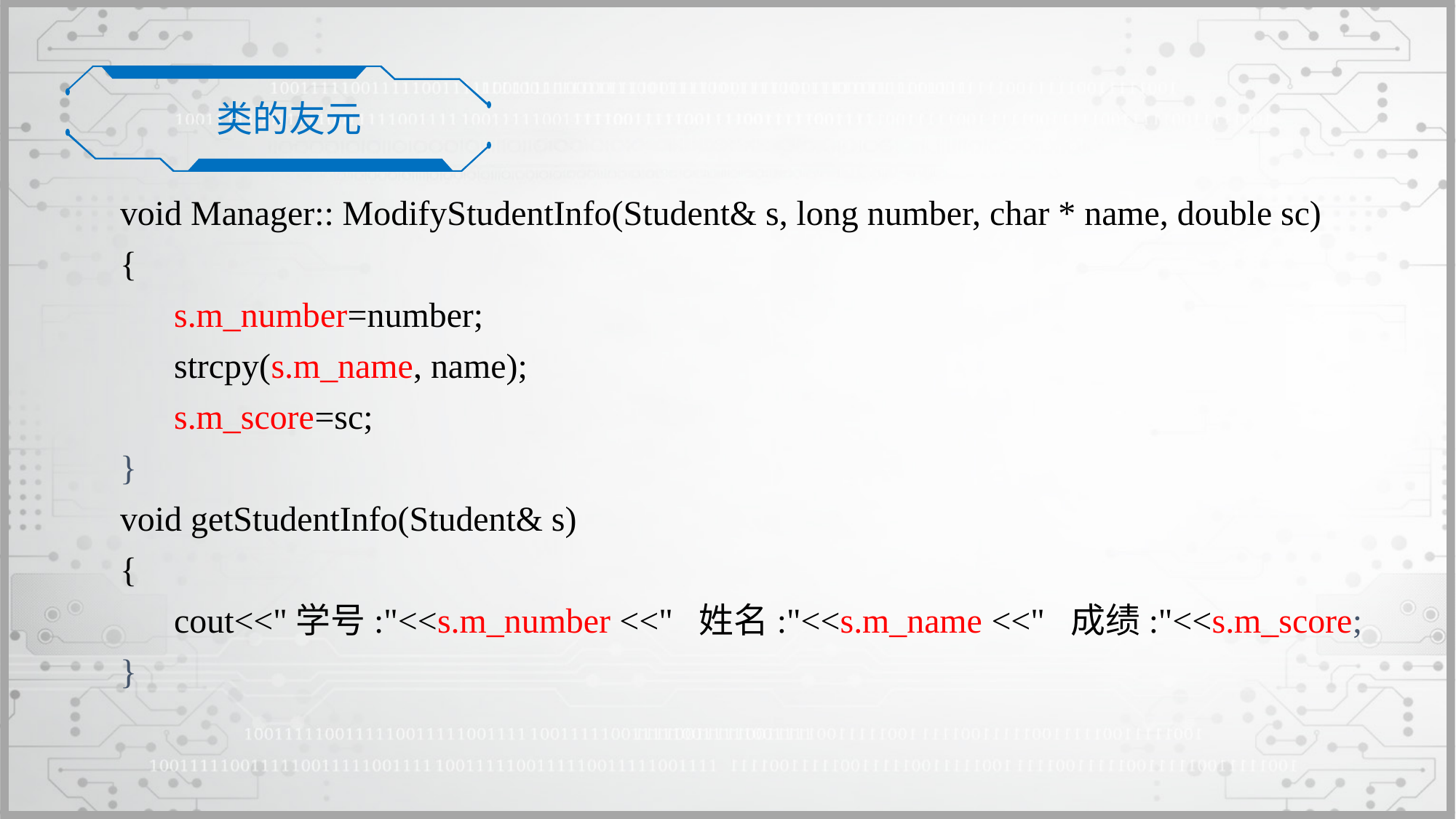

类的友元
void Manager:: ModifyStudentInfo(Student& s, long number, char * name, double sc)
{
	s.m_number=number;
	strcpy(s.m_name, name);
	s.m_score=sc;
}
void getStudentInfo(Student& s)
{
	cout<<"学号:"<<s.m_number <<"  姓名:"<<s.m_name <<"  成绩:"<<s.m_score;
}